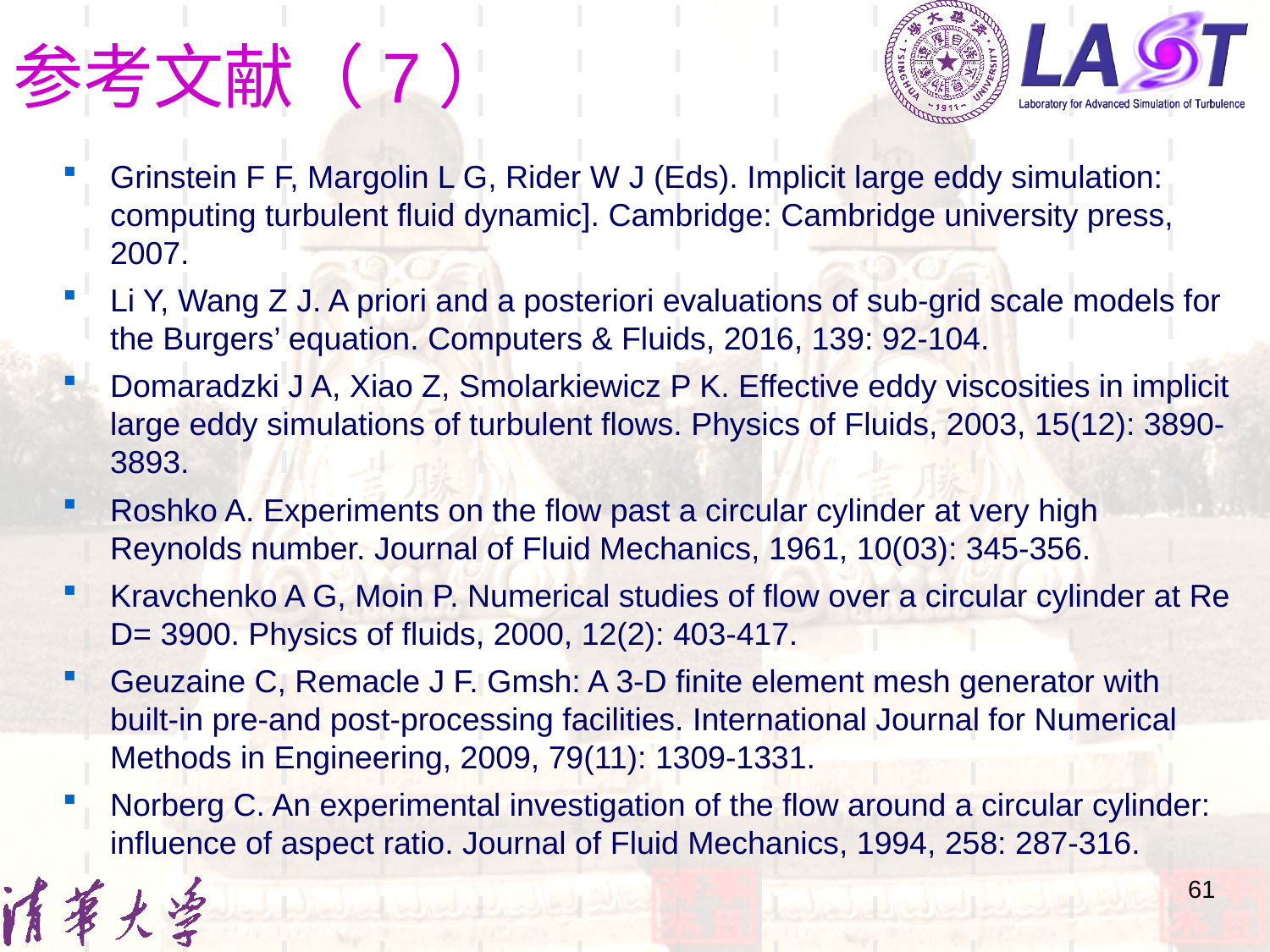

# 参考文献（7）
Grinstein F F, Margolin L G, Rider W J (Eds). Implicit large eddy simulation: computing turbulent fluid dynamic]. Cambridge: Cambridge university press, 2007.
Li Y, Wang Z J. A priori and a posteriori evaluations of sub-grid scale models for the Burgers’ equation. Computers & Fluids, 2016, 139: 92-104.
Domaradzki J A, Xiao Z, Smolarkiewicz P K. Effective eddy viscosities in implicit large eddy simulations of turbulent flows. Physics of Fluids, 2003, 15(12): 3890-3893.
Roshko A. Experiments on the flow past a circular cylinder at very high Reynolds number. Journal of Fluid Mechanics, 1961, 10(03): 345-356.
Kravchenko A G, Moin P. Numerical studies of flow over a circular cylinder at Re D= 3900. Physics of fluids, 2000, 12(2): 403-417.
Geuzaine C, Remacle J F. Gmsh: A 3-D finite element mesh generator with built-in pre-and post-processing facilities. International Journal for Numerical Methods in Engineering, 2009, 79(11): 1309-1331.
Norberg C. An experimental investigation of the flow around a circular cylinder: influence of aspect ratio. Journal of Fluid Mechanics, 1994, 258: 287-316.

61